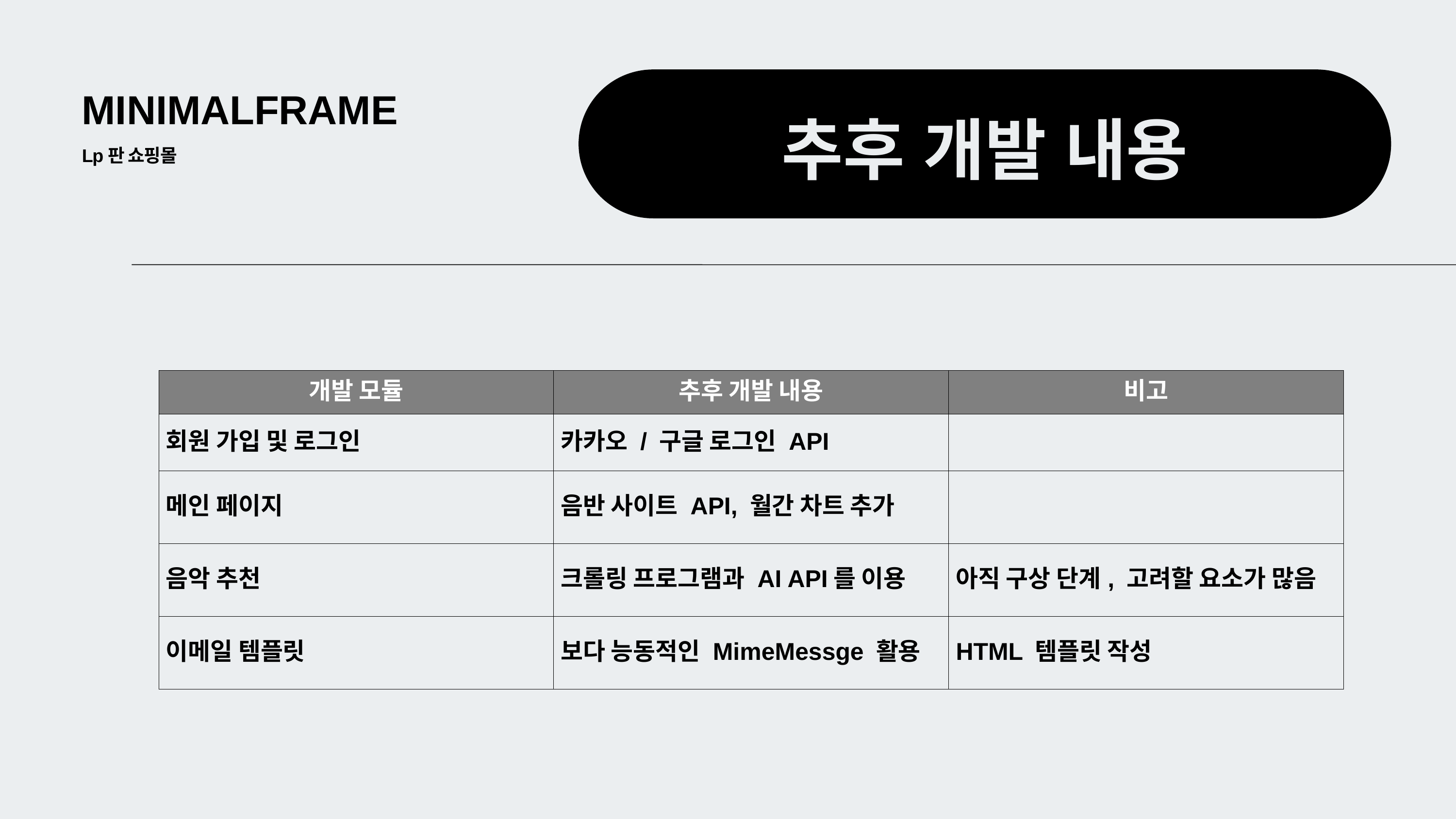

MINIMALFRAME
추후 개발 내용
Lp판 쇼핑몰

| 개발 모듈 | 추후 개발 내용 | 비고 |
| --- | --- | --- |
| 회원 가입 및 로그인 | 카카오 / 구글 로그인 API |  |
| 메인 페이지 | 음반 사이트 API, 월간 차트 추가 |  |
| 음악 추천 | 크롤링 프로그램과 AI API를 이용 | 아직 구상 단계, 고려할 요소가 많음 |
| 이메일 템플릿 | 보다 능동적인 MimeMessge 활용 | HTML 템플릿 작성 |